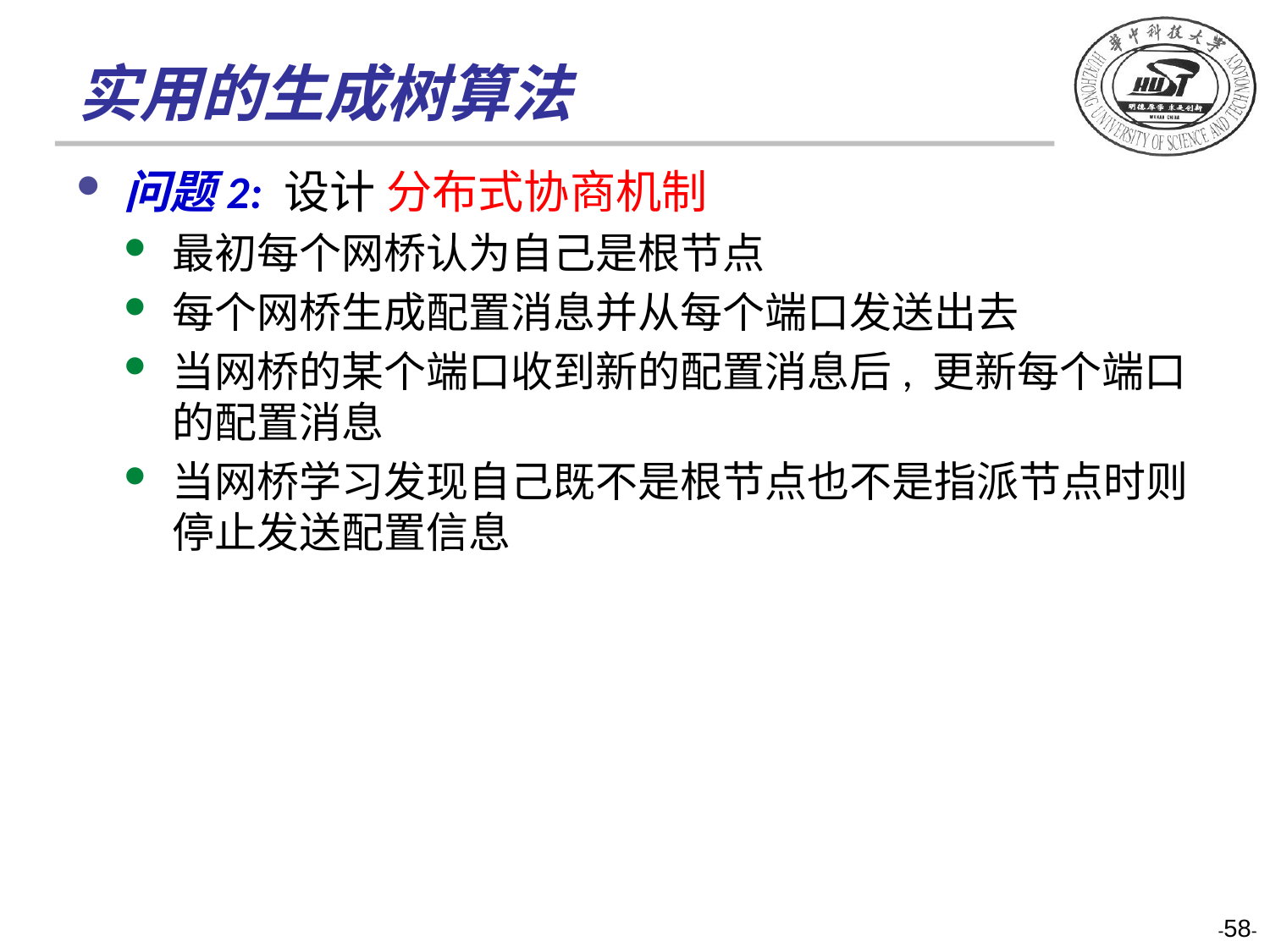

# 实用的生成树算法
问题2: 设计 分布式协商机制
最初每个网桥认为自己是根节点
每个网桥生成配置消息并从每个端口发送出去
当网桥的某个端口收到新的配置消息后, 更新每个端口的配置消息
当网桥学习发现自己既不是根节点也不是指派节点时则停止发送配置信息

-58-